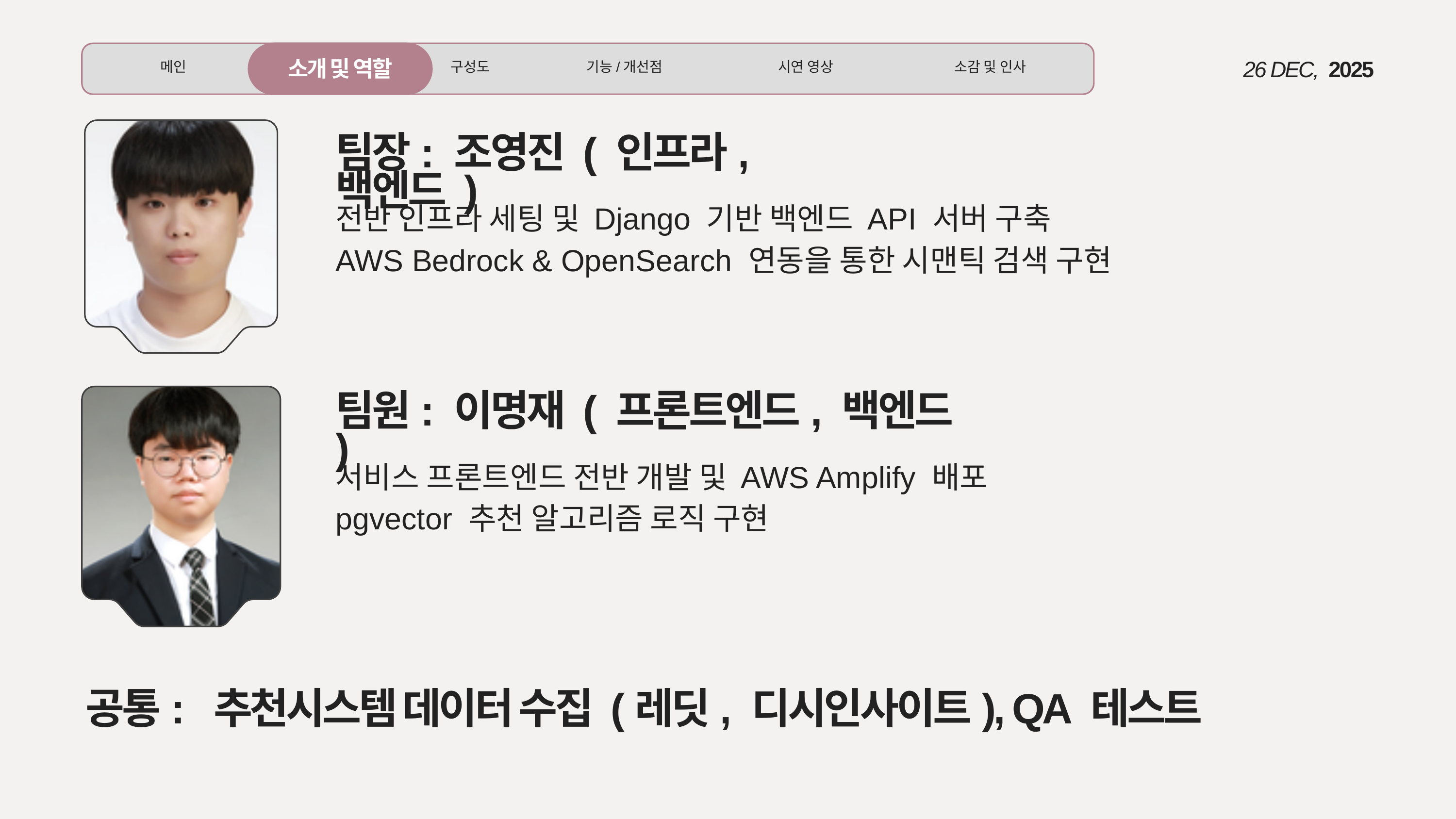

소개 및 역할
메인
구성도
기능/개선점
시연 영상
소감 및 인사
26 DEC,
2025

팀장: 조영진 ( 인프라, 백엔드 )
전반 인프라 세팅 및 Django 기반 백엔드 API 서버 구축
AWS Bedrock & OpenSearch 연동을 통한 시맨틱 검색 구현

팀원: 이명재 ( 프론트엔드, 백엔드 )
서비스 프론트엔드 전반 개발 및 AWS Amplify 배포
pgvector 추천 알고리즘 로직 구현

공통:  추천시스템 데이터 수집 (레딧, 디시인사이트), QA 테스트